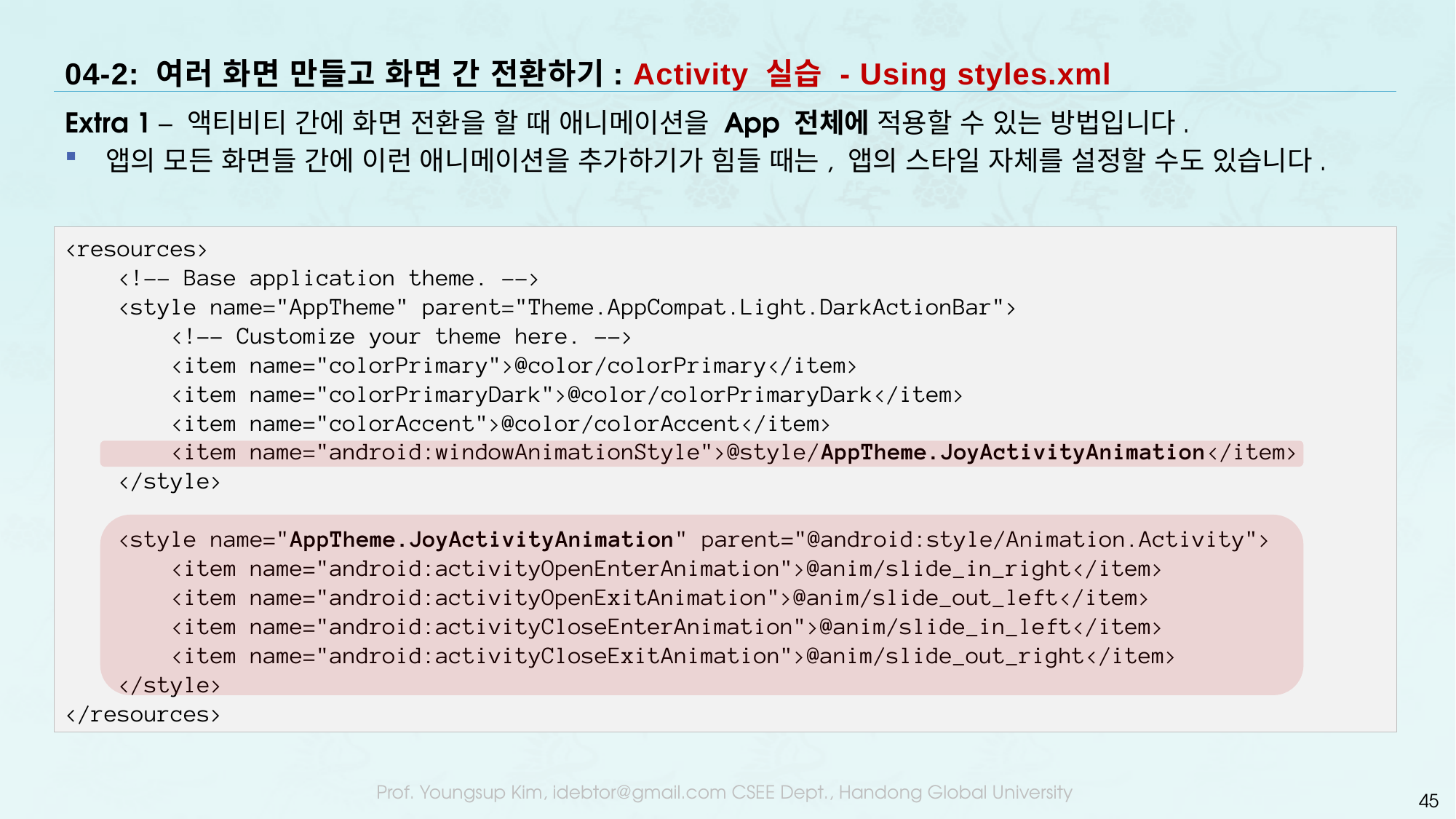

# 04-2: 여러 화면 만들고 화면 간 전환하기: Activity 실습 - Using styles.xml
Extra 1 – 액티비티 간에 화면 전환을 할 때 애니메이션을 App 전체에 적용할 수 있는 방법입니다.
앱의 모든 화면들 간에 이런 애니메이션을 추가하기가 힘들 때는, 앱의 스타일 자체를 설정할 수도 있습니다.

<resources>
    <!-- Base application theme. -->
    <style name="AppTheme" parent="Theme.AppCompat.Light.DarkActionBar">
        <!-- Customize your theme here. -->
        <item name="colorPrimary">@color/colorPrimary</item>
        <item name="colorPrimaryDark">@color/colorPrimaryDark</item>
        <item name="colorAccent">@color/colorAccent</item>
        <item name="android:windowAnimationStyle">@style/AppTheme.JoyActivityAnimation</item>
    </style>

    <style name="AppTheme.JoyActivityAnimation" parent="@android:style/Animation.Activity">
        <item name="android:activityOpenEnterAnimation">@anim/slide_in_right</item>
        <item name="android:activityOpenExitAnimation">@anim/slide_out_left</item>
        <item name="android:activityCloseEnterAnimation">@anim/slide_in_left</item>
        <item name="android:activityCloseExitAnimation">@anim/slide_out_right</item>
    </style>
</resources>

45